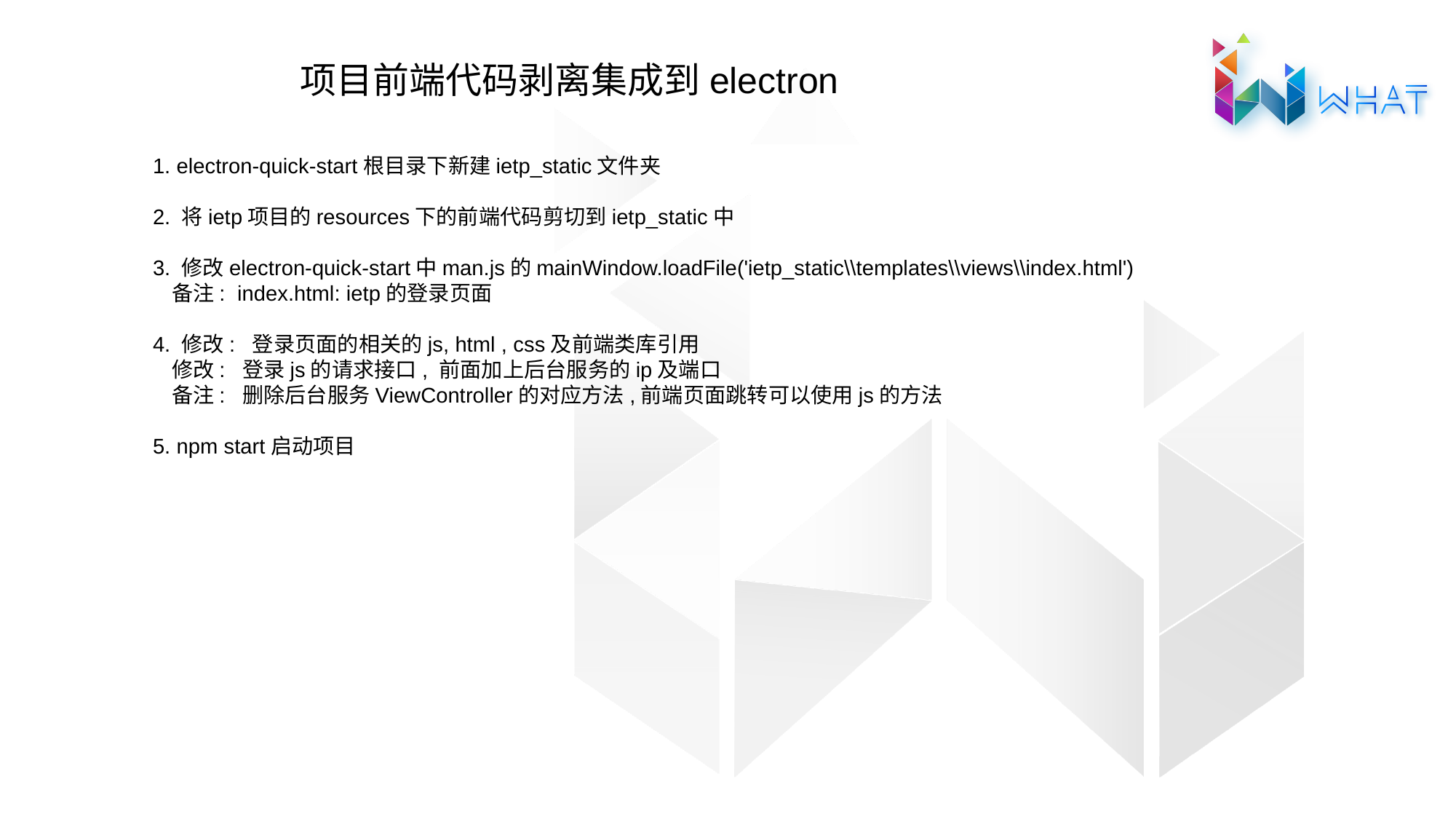

项目前端代码剥离集成到electron

    1. electron-quick-start根目录下新建ietp_static文件夹

    2. 将ietp项目的resources下的前端代码剪切到ietp_static中

    3. 修改electron-quick-start中man.js的mainWindow.loadFile('ietp_static\\templates\\views\\index.html')
        备注:  index.html: ietp的登录页面

    4. 修改:  登录页面的相关的js, html , css及前端类库引用
        修改:  登录js的请求接口, 前面加上后台服务的ip及端口
        备注:  删除后台服务ViewController的对应方法,前端页面跳转可以使用js的方法

    5. npm start启动项目